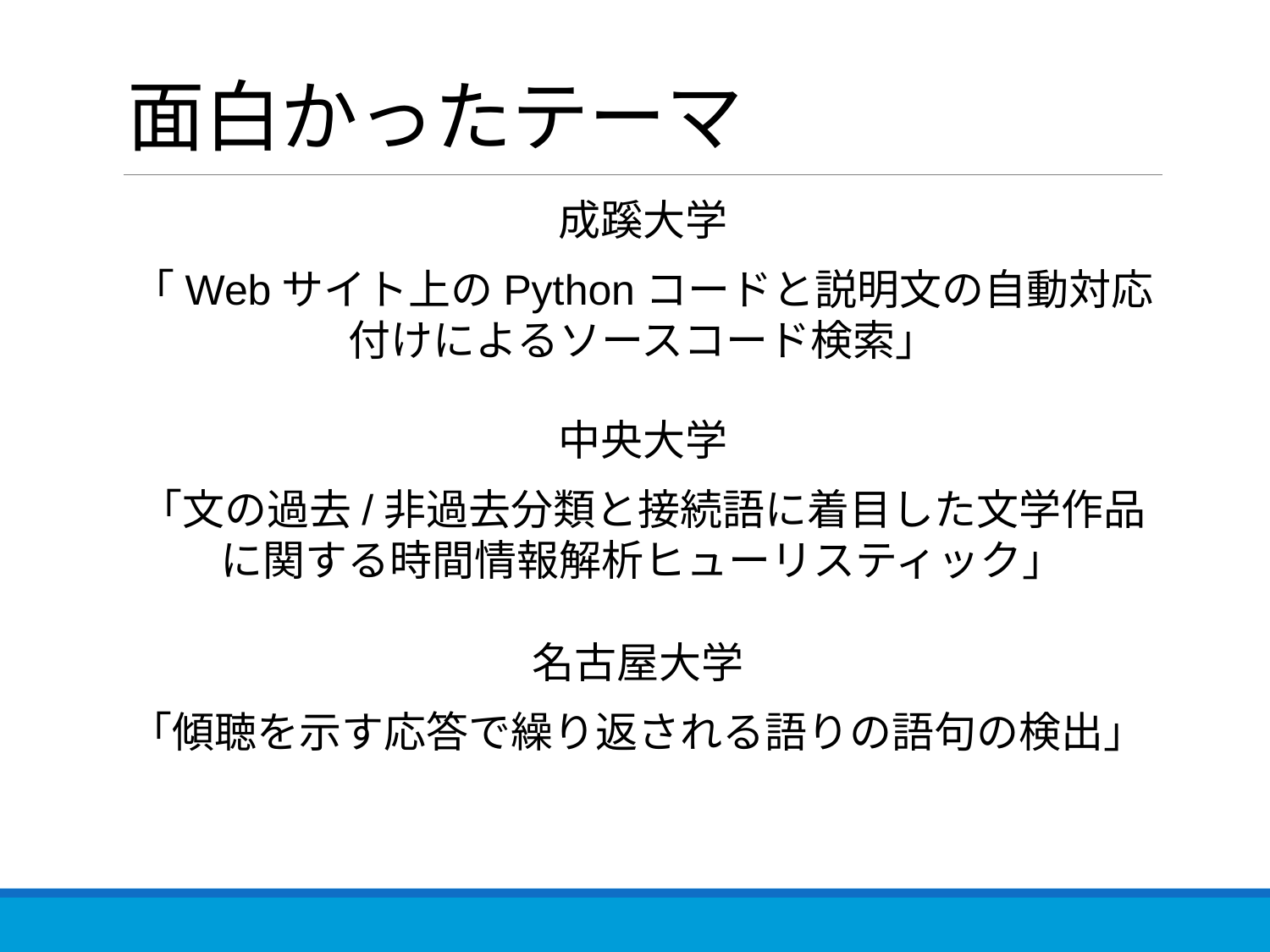

# 面白かったテーマ
成蹊大学
「Webサイト上のPythonコードと説明文の自動対応付けによるソースコード検索」

中央大学
「文の過去/非過去分類と接続語に着目した文学作品に関する時間情報解析ヒューリスティック」

名古屋大学
「傾聴を示す応答で繰り返される語りの語句の検出」